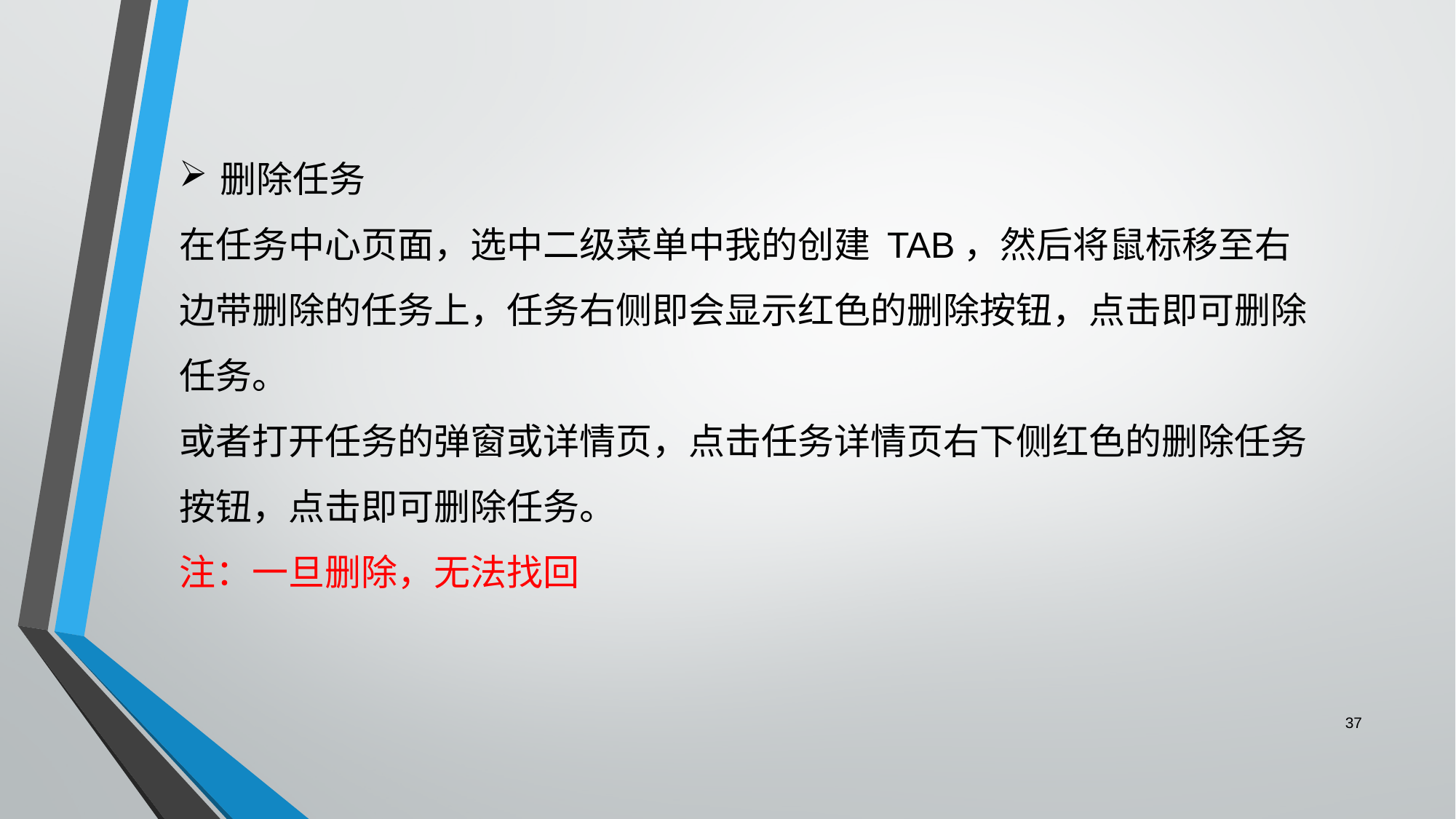

删除任务
在任务中心页面，选中二级菜单中我的创建 TAB，然后将鼠标移至右边带删除的任务上，任务右侧即会显示红色的删除按钮，点击即可删除任务。
或者打开任务的弹窗或详情页，点击任务详情页右下侧红色的删除任务按钮，点击即可删除任务。
注：一旦删除，无法找回
37